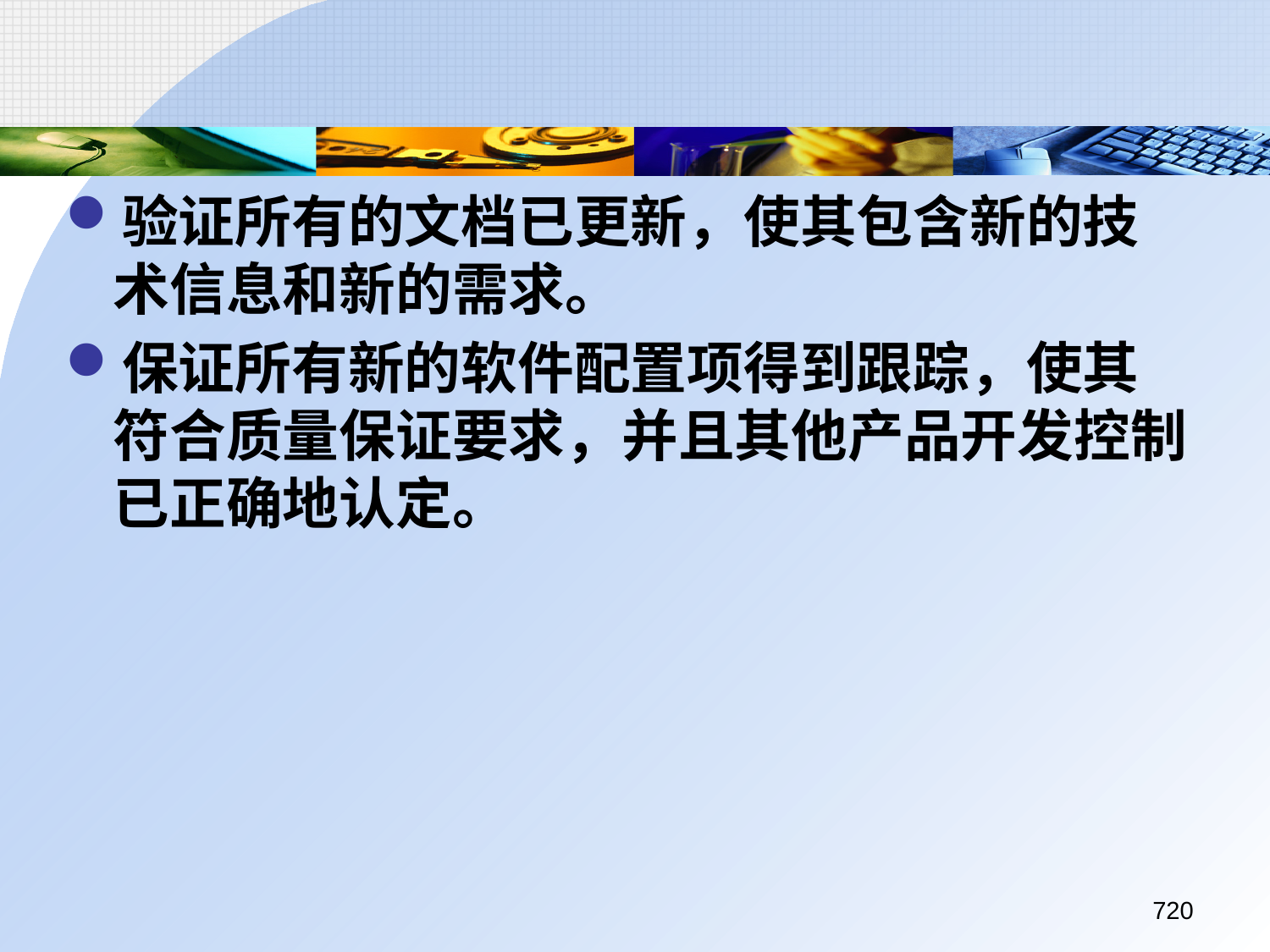

验证所有的文档已更新，使其包含新的技术信息和新的需求。
保证所有新的软件配置项得到跟踪，使其符合质量保证要求，并且其他产品开发控制已正确地认定。

720